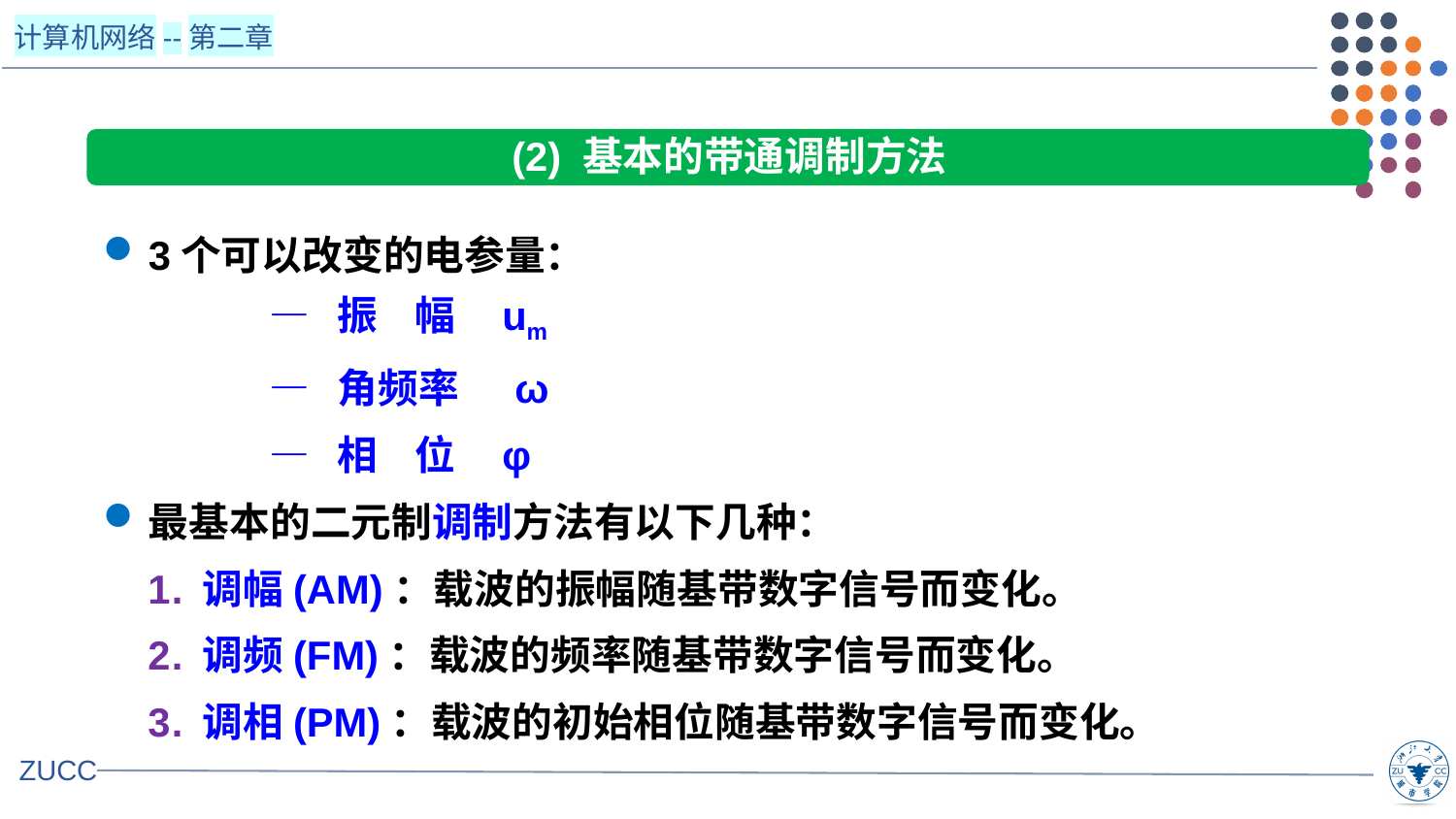

(2) 基本的带通调制方法

3个可以改变的电参量：
                  —  振    幅    um
                  —  角频率     ω
                  —  相    位    φ
最基本的二元制调制方法有以下几种：
调幅(AM)：载波的振幅随基带数字信号而变化。
调频(FM)：载波的频率随基带数字信号而变化。
调相(PM)：载波的初始相位随基带数字信号而变化。